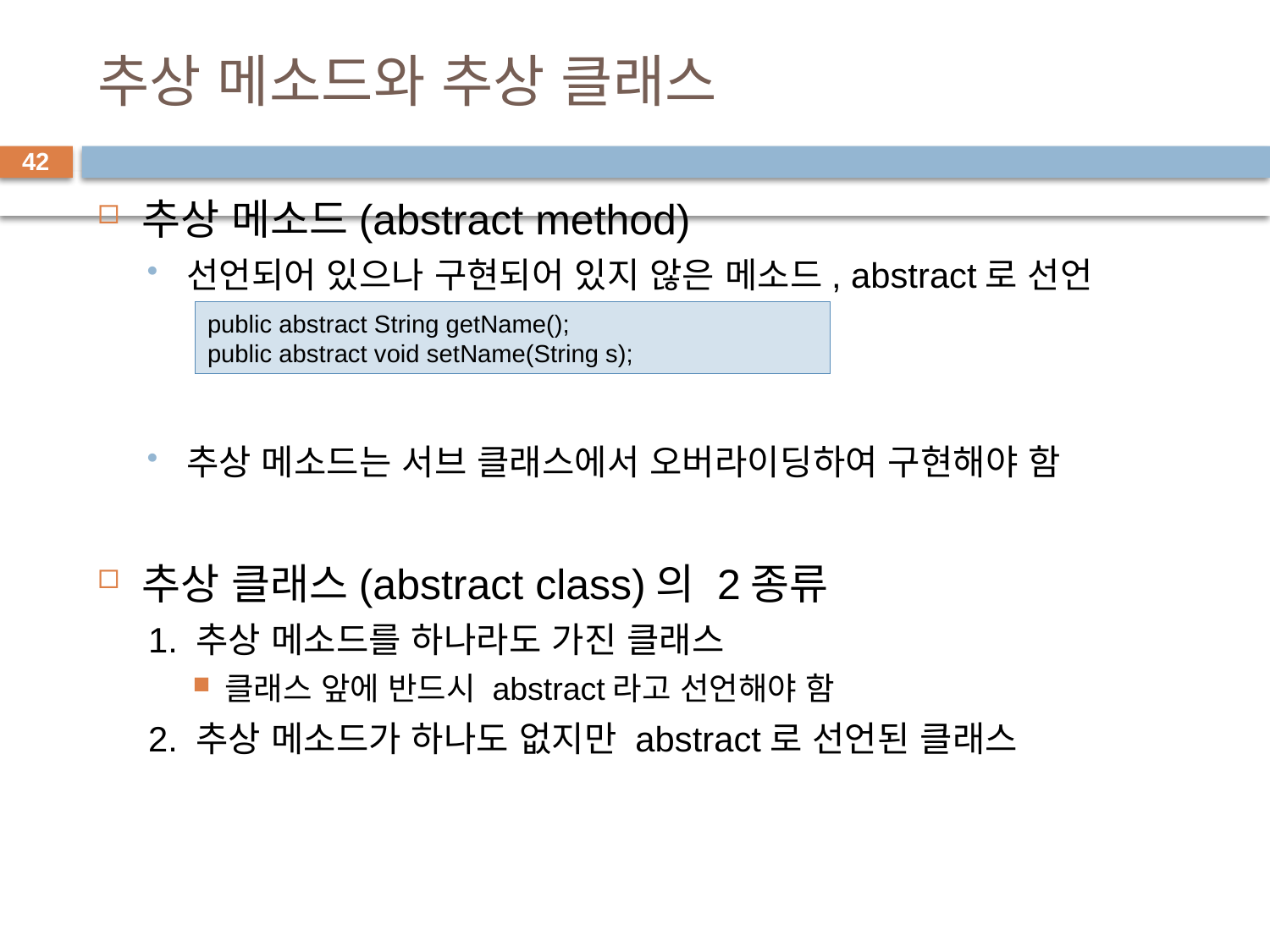

# 추상 메소드와 추상 클래스
42
추상 메소드(abstract method)
선언되어 있으나 구현되어 있지 않은 메소드, abstract로 선언

추상 메소드는 서브 클래스에서 오버라이딩하여 구현해야 함

추상 클래스(abstract class)의 2종류
1. 추상 메소드를 하나라도 가진 클래스
클래스 앞에 반드시 abstract라고 선언해야 함
2. 추상 메소드가 하나도 없지만 abstract로 선언된 클래스
public abstract String getName();
public abstract void setName(String s);